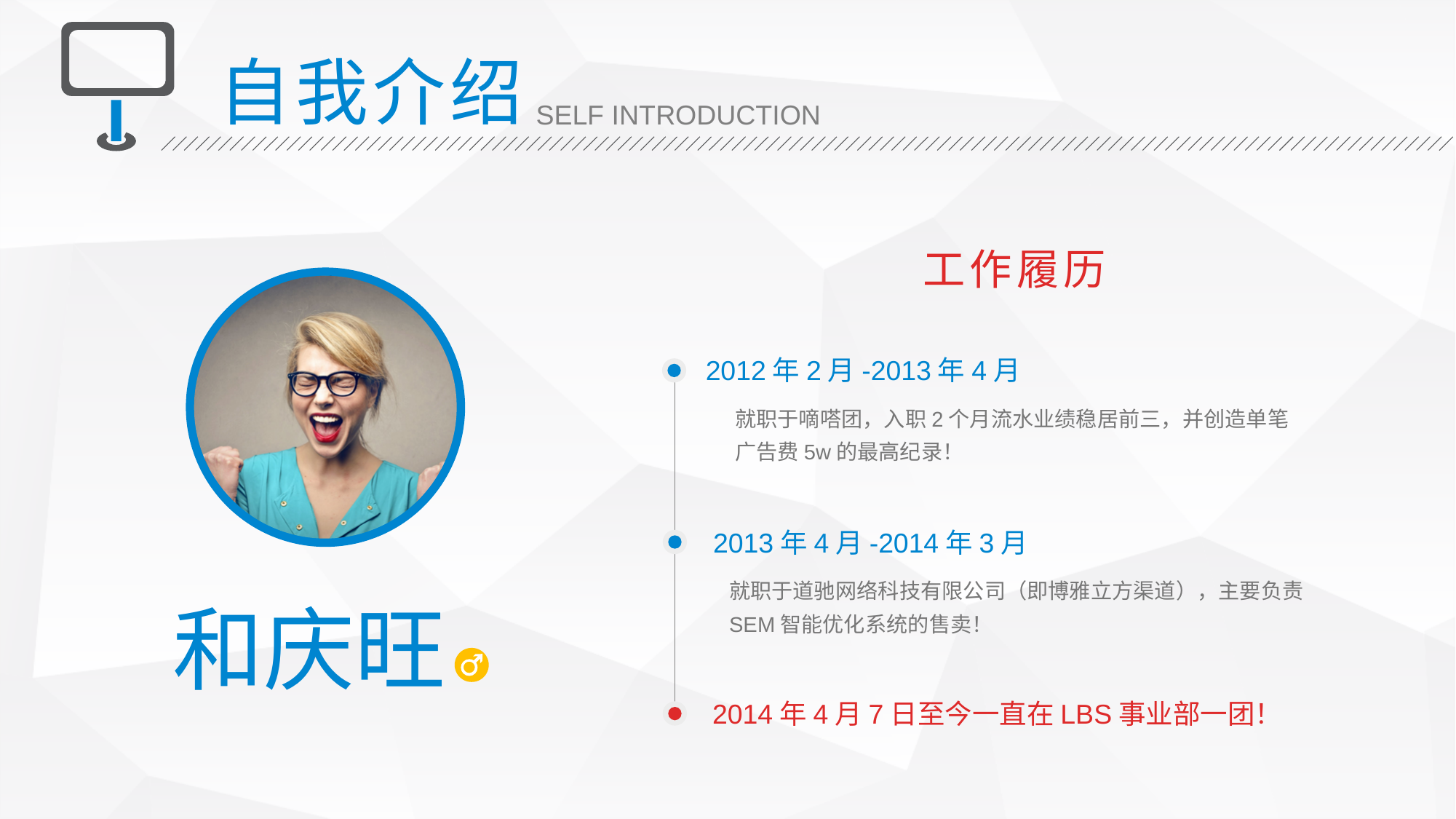

自我介绍
SELF INTRODUCTION

工作履历

2012年2月-2013年4月
就职于嘀嗒团，入职2个月流水业绩稳居前三，并创造单笔广告费5w的最高纪录！

2013年4月-2014年3月
就职于道驰网络科技有限公司（即博雅立方渠道），主要负责SEM智能优化系统的售卖！

和庆旺

2014年4月7日至今一直在LBS事业部一团！